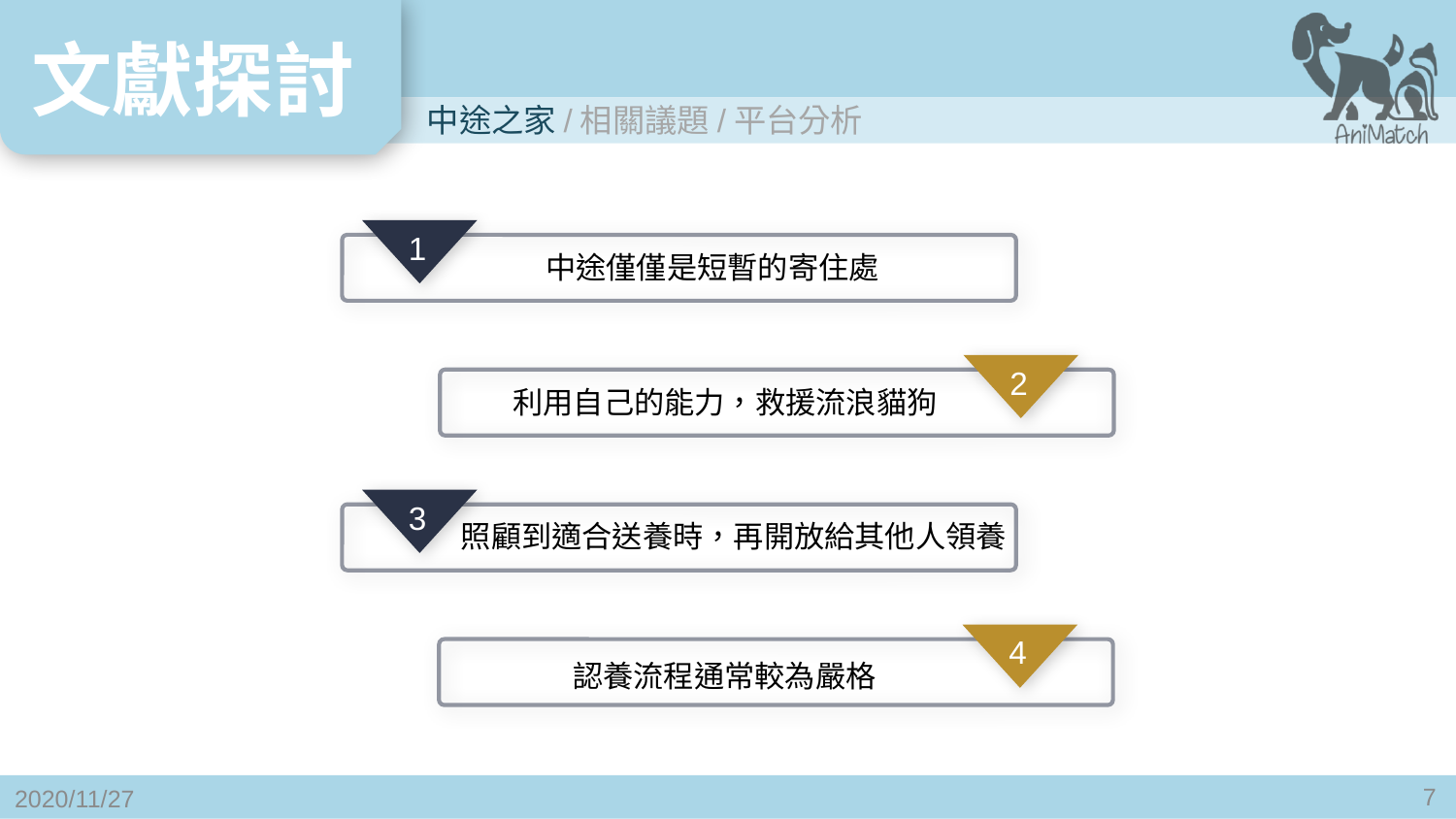

1

中途僅僅是短暫的寄住處

2

利用自己的能力，救援流浪貓狗

3

照顧到適合送養時，再開放給其他人領養

4

認養流程通常較為嚴格
7
2020/11/27